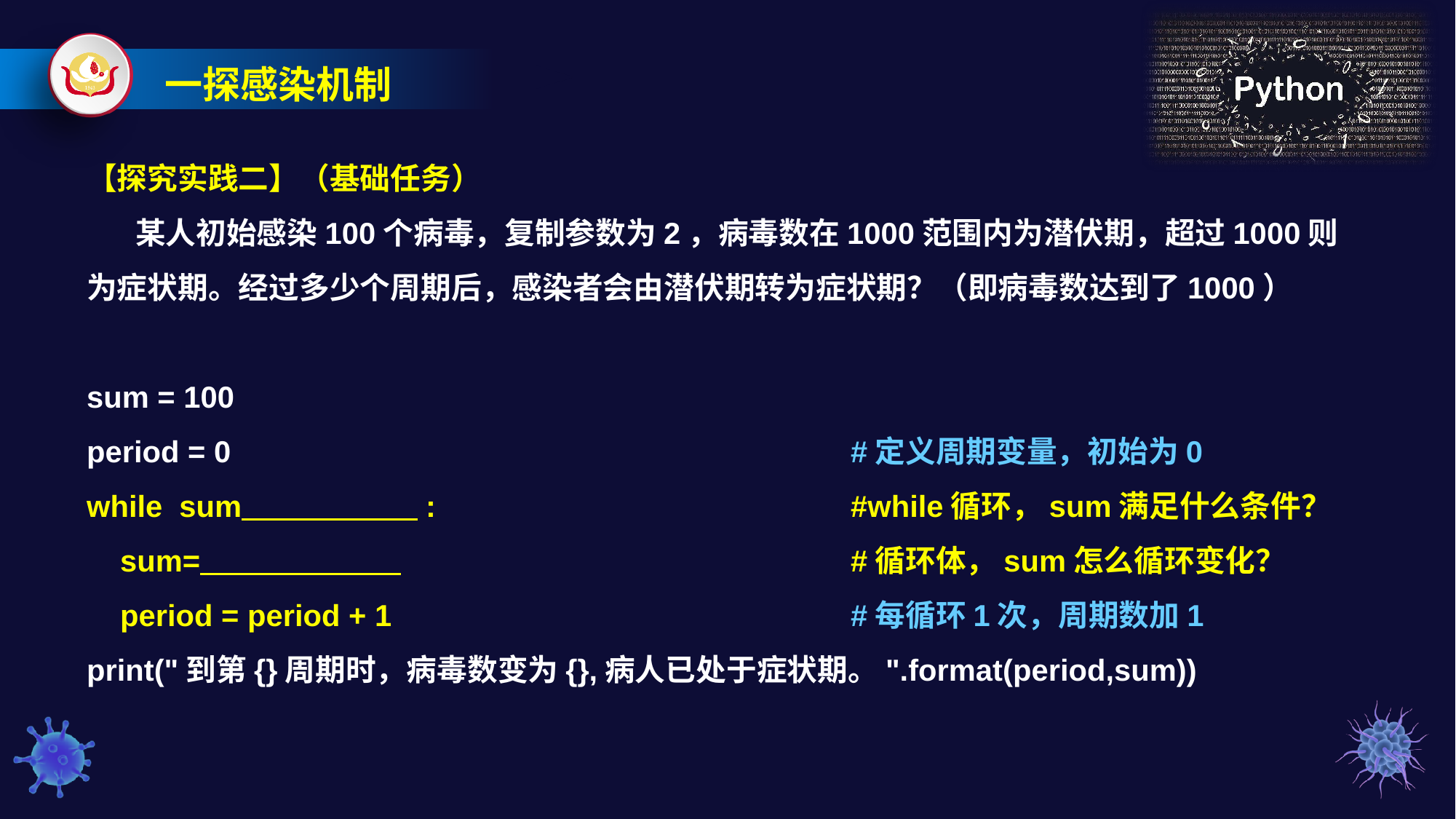

一探感染机制
【探究实践二】（基础任务）
      某人初始感染100个病毒，复制参数为2，病毒数在1000范围内为潜伏期，超过1000则为症状期。经过多少个周期后，感染者会由潜伏期转为症状期？（即病毒数达到了1000）

sum = 100
period = 0						#定义周期变量，初始为0
while  sum                      :				#while循环，sum满足什么条件？
    sum=                         :				#循环体，sum怎么循环变化？
    period = period + 1					#每循环1次，周期数加1
print("到第{}周期时，病毒数变为{},病人已处于症状期。".format(period,sum))